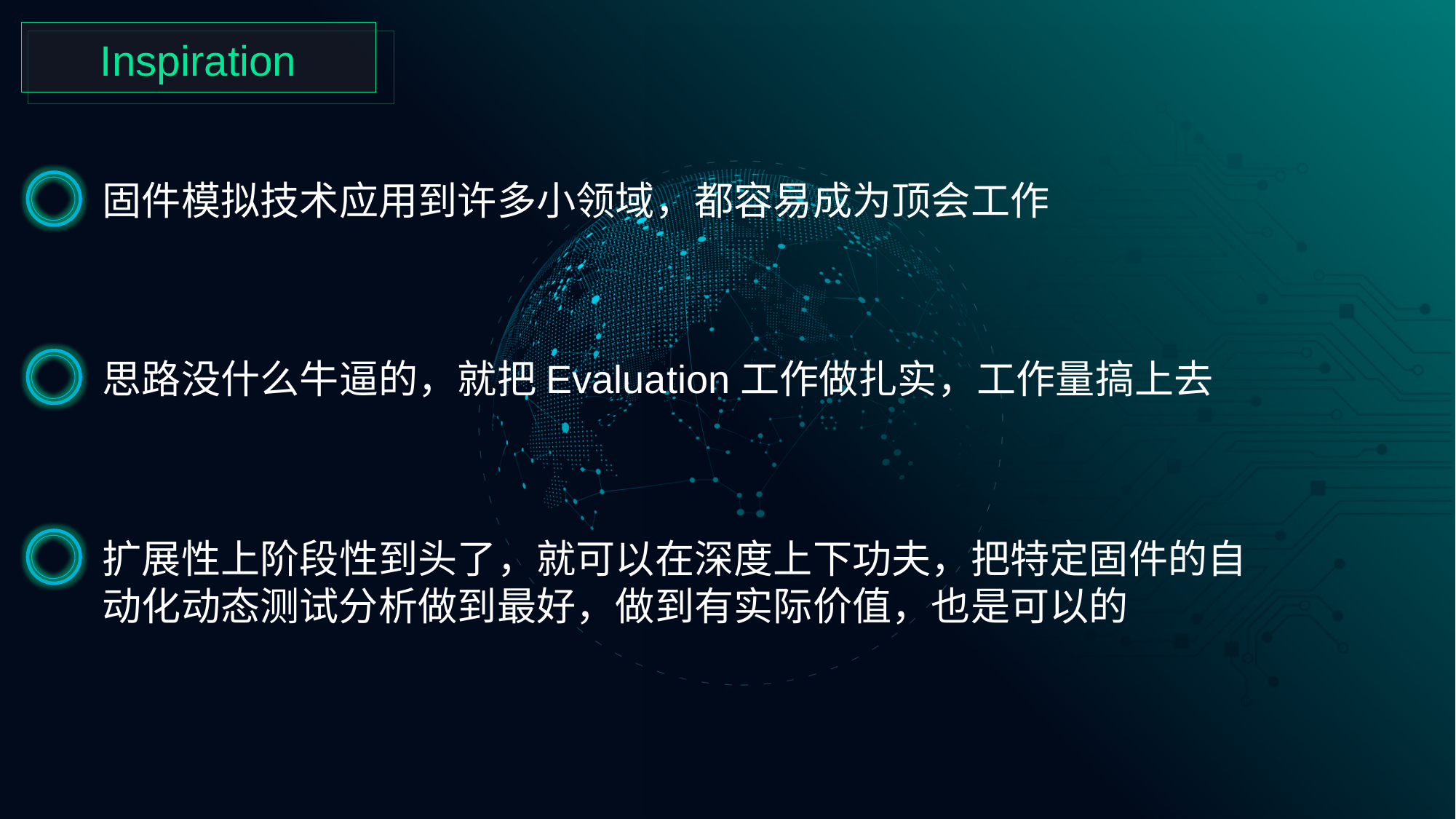

Inspiration

固件模拟技术应用到许多小领域，都容易成为顶会工作

思路没什么牛逼的，就把Evaluation工作做扎实，工作量搞上去

扩展性上阶段性到头了，就可以在深度上下功夫，把特定固件的自动化动态测试分析做到最好，做到有实际价值，也是可以的